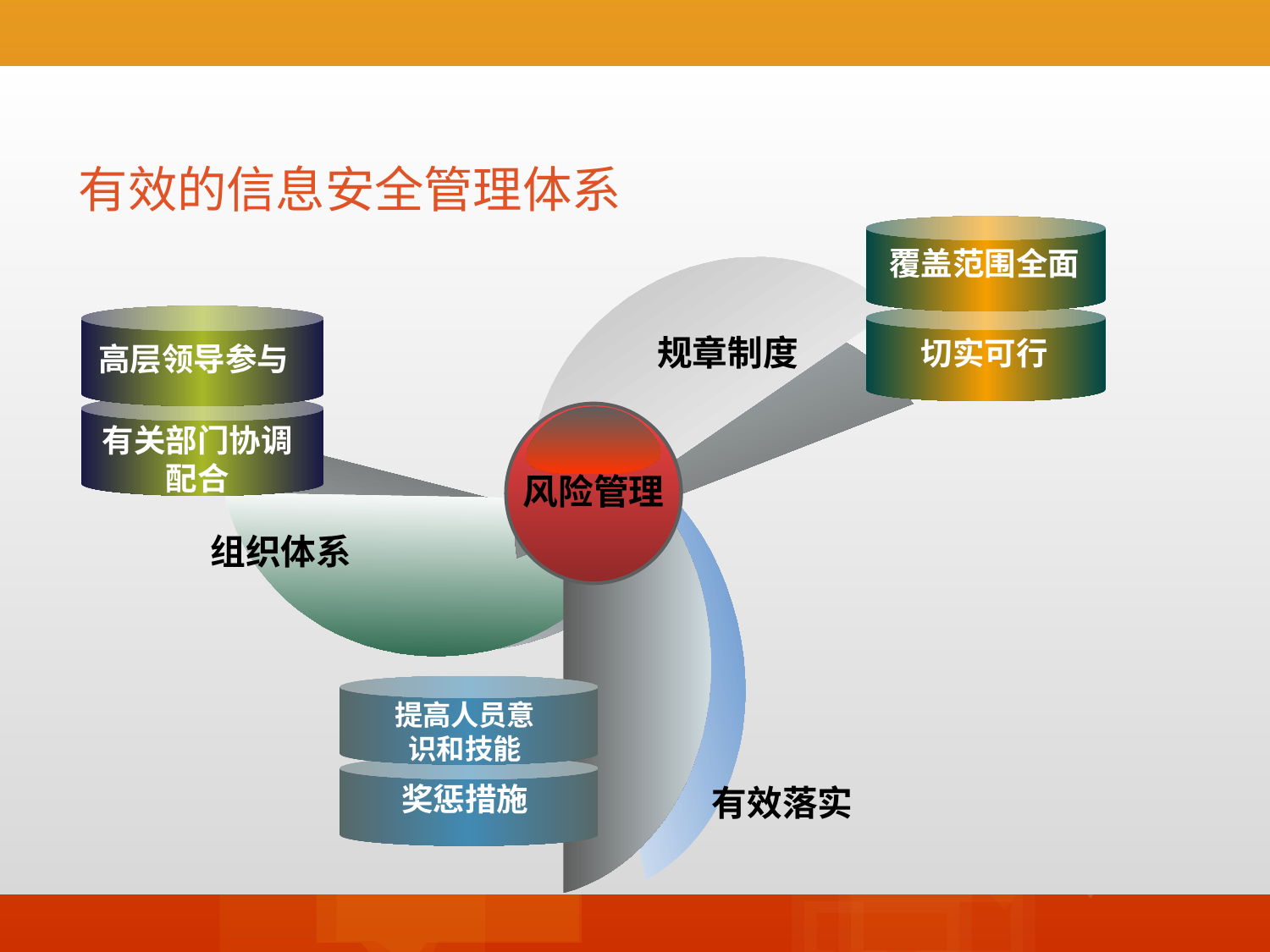

有效的信息安全管理体系

覆盖范围全面

切实可行

高层领导参与
规章制度

有关部门协调配合

风险管理
组织体系

提高人员意识和技能

奖惩措施
有效落实